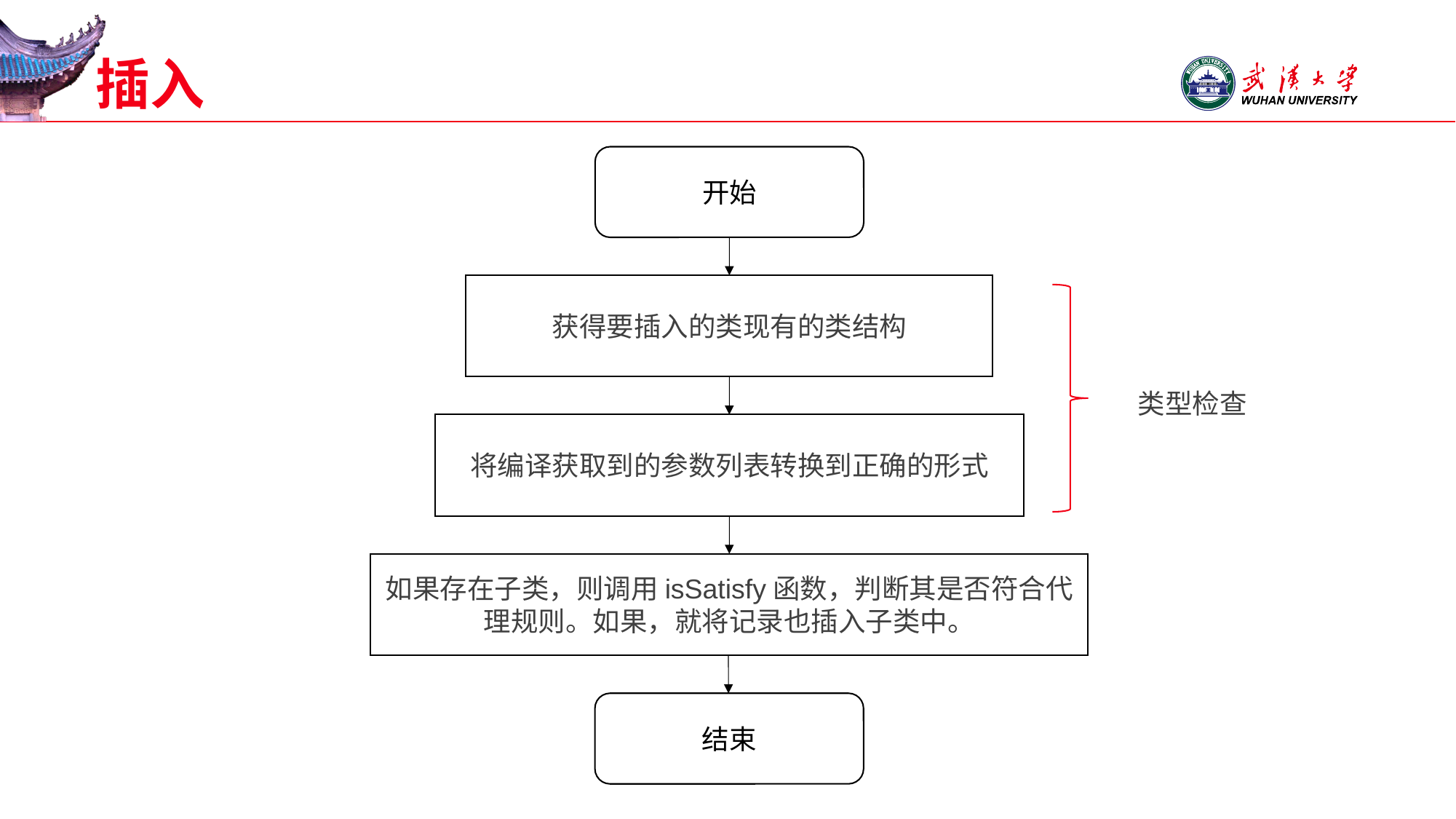

# 插入
开始
获得要插入的类现有的类结构

类型检查
将编译获取到的参数列表转换到正确的形式
如果存在子类，则调用isSatisfy函数，判断其是否符合代理规则。如果，就将记录也插入子类中。
结束